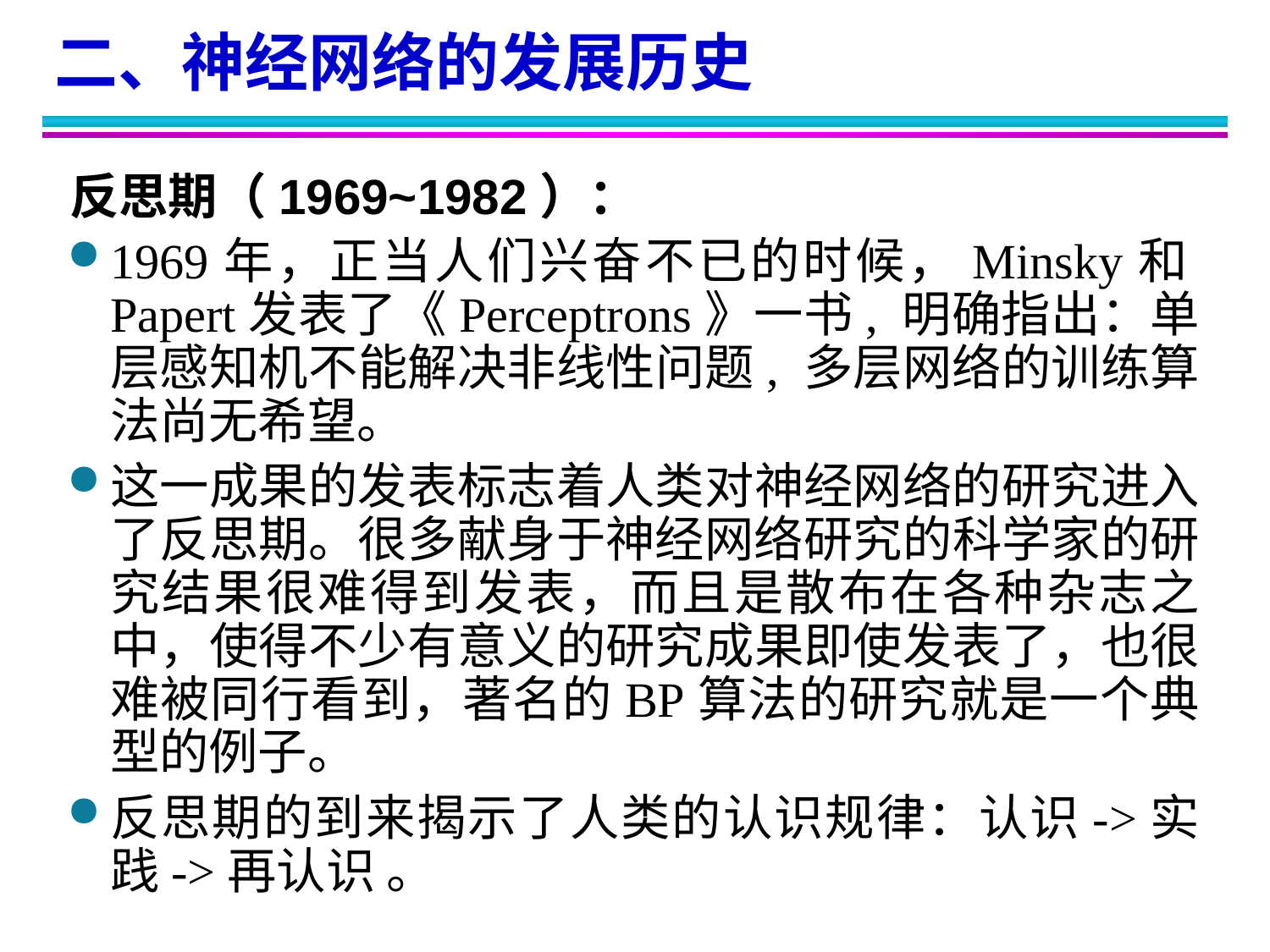

二、神经网络的发展历史
反思期（1969~1982）：
1969年，正当人们兴奋不已的时候，Minsky和Papert发表了《Perceptrons》一书, 明确指出：单层感知机不能解决非线性问题, 多层网络的训练算法尚无希望。
这一成果的发表标志着人类对神经网络的研究进入了反思期。很多献身于神经网络研究的科学家的研究结果很难得到发表，而且是散布在各种杂志之中，使得不少有意义的研究成果即使发表了，也很难被同行看到，著名的BP算法的研究就是一个典型的例子。
反思期的到来揭示了人类的认识规律：认识->实践->再认识 。